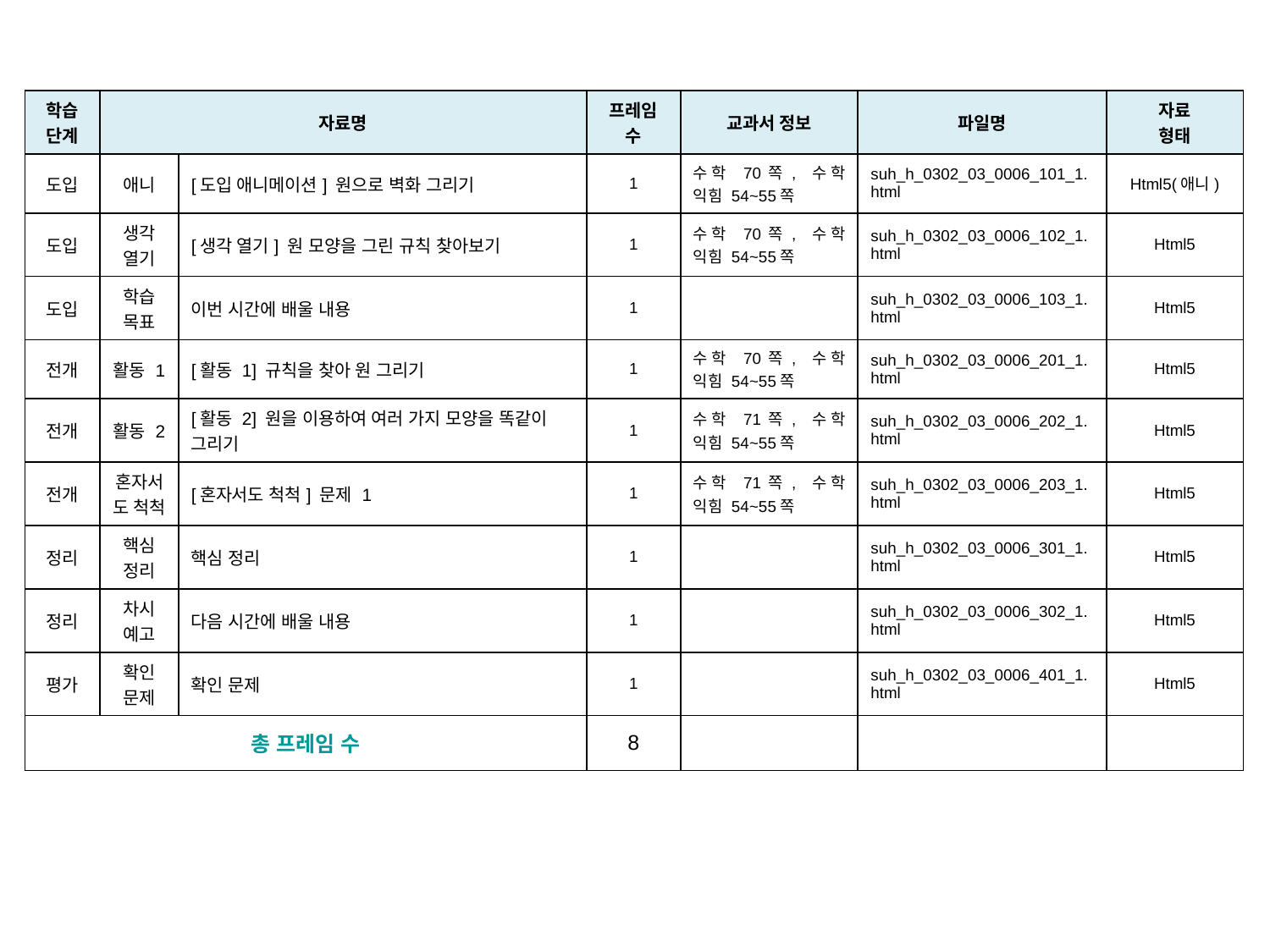

| 학습 단계 | 자료명 |  | 프레임 수 | 교과서 정보 | 파일명 | 자료 형태 |
| --- | --- | --- | --- | --- | --- | --- |
| 도입 | 애니 | [도입 애니메이션] 원으로 벽화 그리기 | 1 | 수학 70쪽, 수학 익힘 54~55쪽 | suh\_h\_0302\_03\_0006\_101\_1.html | Html5(애니) |
| 도입 | 생각 열기 | [생각 열기] 원 모양을 그린 규칙 찾아보기 | 1 | 수학 70쪽, 수학 익힘 54~55쪽 | suh\_h\_0302\_03\_0006\_102\_1.html | Html5 |
| 도입 | 학습 목표 | 이번 시간에 배울 내용 | 1 |  | suh\_h\_0302\_03\_0006\_103\_1.html | Html5 |
| 전개 | 활동 1 | [활동 1] 규칙을 찾아 원 그리기 | 1 | 수학 70쪽, 수학 익힘 54~55쪽 | suh\_h\_0302\_03\_0006\_201\_1.html | Html5 |
| 전개 | 활동 2 | [활동 2] 원을 이용하여 여러 가지 모양을 똑같이 그리기 | 1 | 수학 71쪽, 수학 익힘 54~55쪽 | suh\_h\_0302\_03\_0006\_202\_1.html | Html5 |
| 전개 | 혼자서도 척척 | [혼자서도 척척] 문제 1 | 1 | 수학 71쪽, 수학 익힘 54~55쪽 | suh\_h\_0302\_03\_0006\_203\_1.html | Html5 |
| 정리 | 핵심 정리 | 핵심 정리 | 1 |  | suh\_h\_0302\_03\_0006\_301\_1.html | Html5 |
| 정리 | 차시 예고 | 다음 시간에 배울 내용 | 1 |  | suh\_h\_0302\_03\_0006\_302\_1.html | Html5 |
| 평가 | 확인 문제 | 확인 문제 | 1 |  | suh\_h\_0302\_03\_0006\_401\_1.html | Html5 |
| 총 프레임 수 |  |  | 8 |  |  |  |